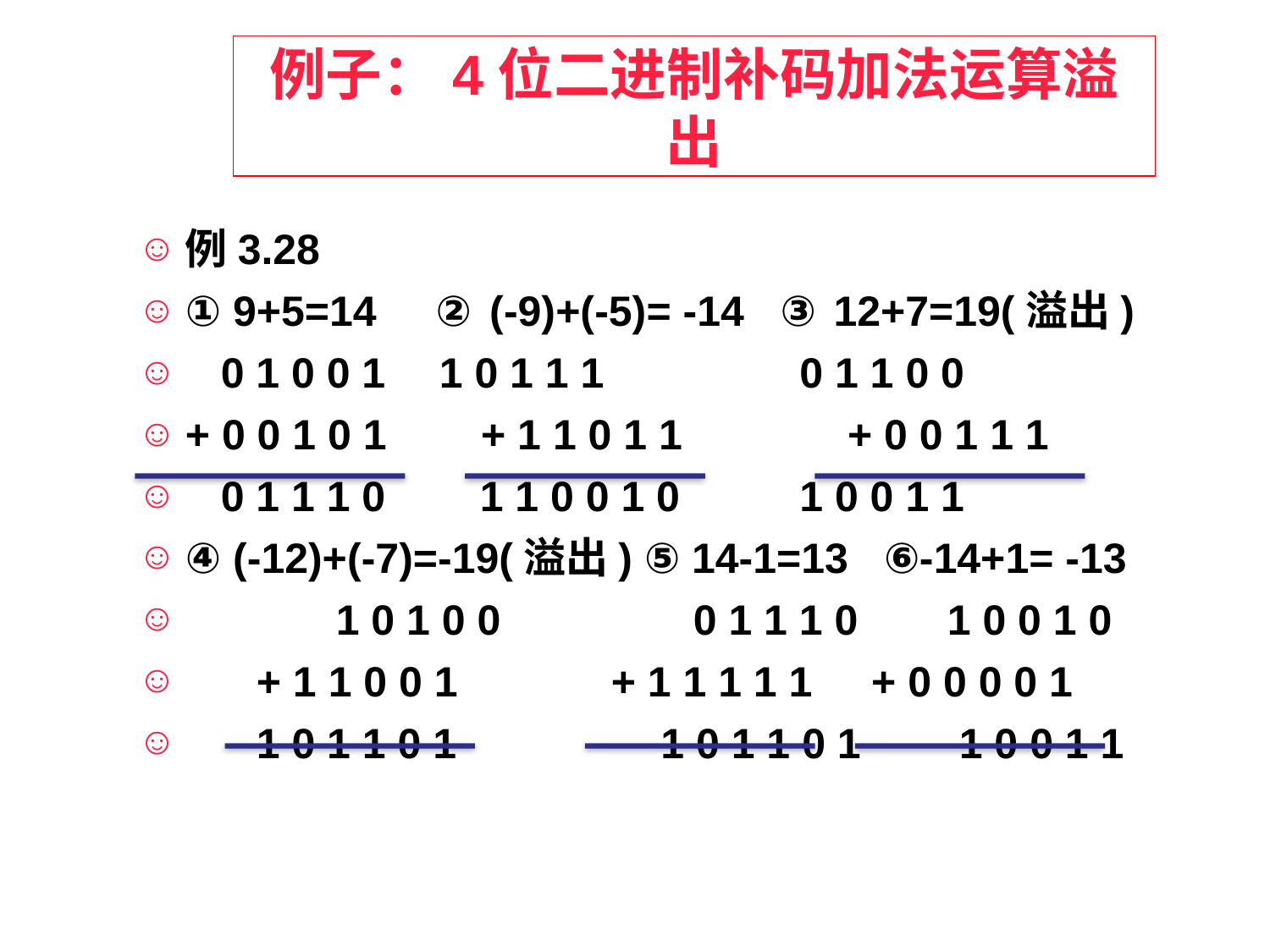

# 例子：4位二进制补码加法运算溢出
例3.28
① 9+5=14     ② (-9)+(-5)= -14   ③ 12+7=19(溢出)
   0 1 0 0 1 	1 0 1 1 1 	         0 1 1 0 0
+ 0 0 1 0 1        + 1 1 0 1 1              + 0 0 1 1 1
   0 1 1 1 0        1 1 0 0 1 0 	         1 0 0 1 1
④ (-12)+(-7)=-19(溢出) ⑤ 14-1=13   ⑥-14+1= -13
	  1 0 1 0 0		0 1 1 1 0	1 0 0 1 0
      + 1 1 0 0 1             + 1 1 1 1 1     + 0 0 0 0 1
      1 0 1 1 0 1	        1 0 1 1 0 1	 1 0 0 1 1